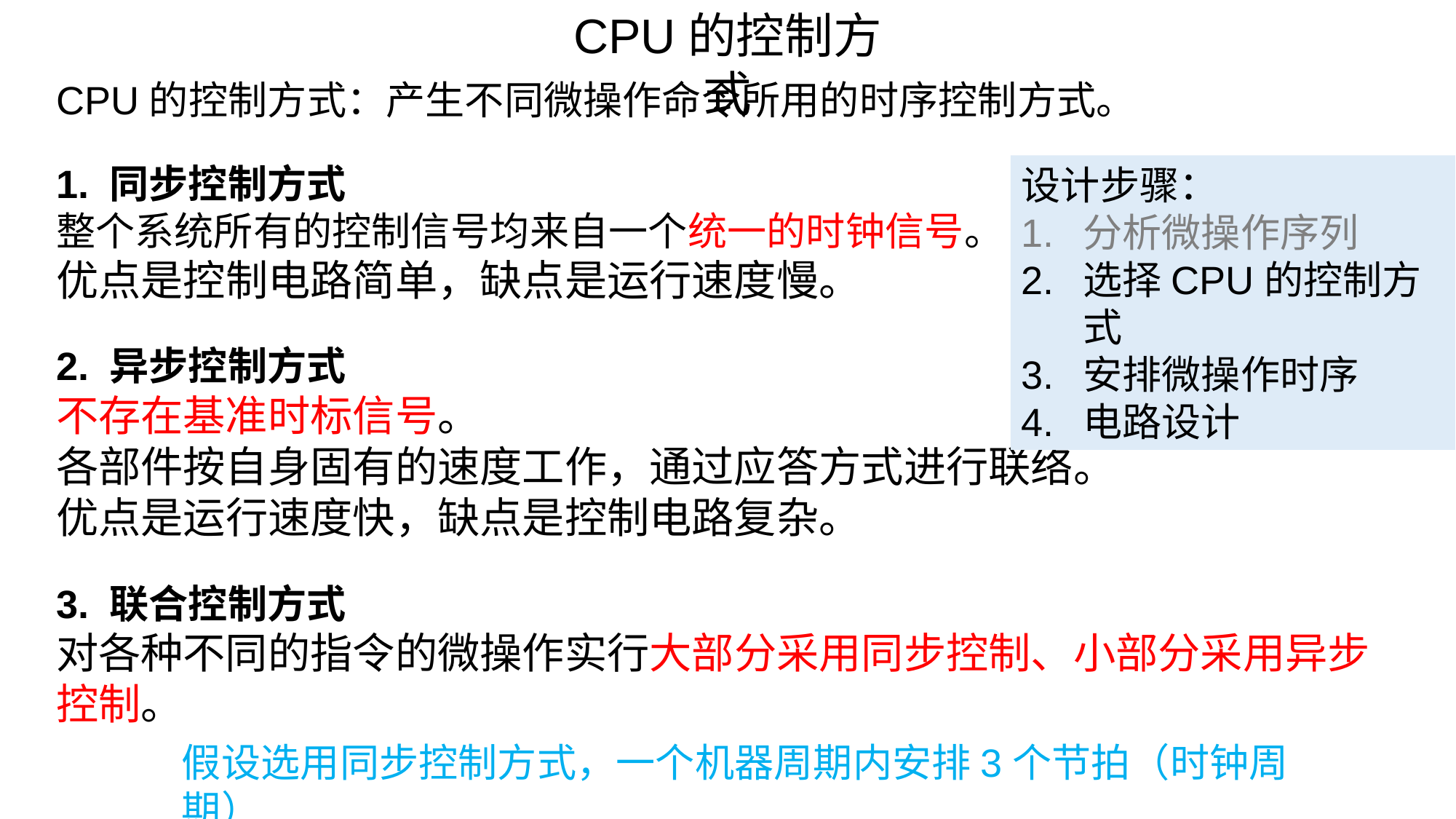

CPU的控制方式
CPU的控制方式：产生不同微操作命令所用的时序控制方式。
1. 同步控制方式
整个系统所有的控制信号均来自一个统一的时钟信号。
优点是控制电路简单，缺点是运行速度慢。
设计步骤：
分析微操作序列
选择CPU的控制方式
安排微操作时序
电路设计
2. 异步控制方式
不存在基准时标信号。
各部件按自身固有的速度工作，通过应答方式进行联络。
优点是运行速度快，缺点是控制电路复杂。
3. 联合控制方式
对各种不同的指令的微操作实行大部分采用同步控制、小部分采用异步控制。
假设选用同步控制方式，一个机器周期内安排3个节拍（时钟周期）